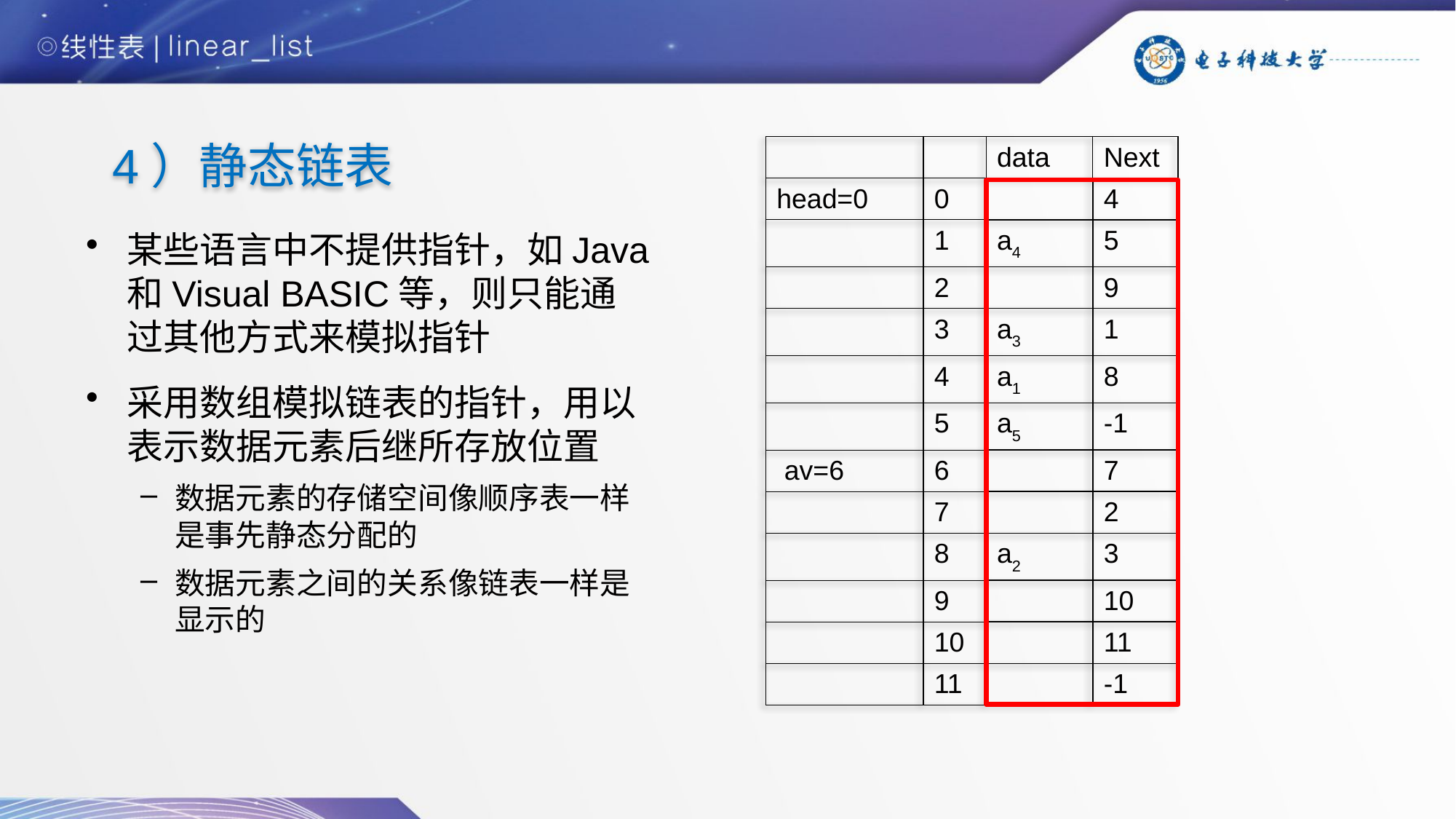

4）静态链表
|  |  | data | Next |
| --- | --- | --- | --- |
| head=0 | 0 |  | 4 |
|  | 1 | a4 | 5 |
|  | 2 |  | 9 |
|  | 3 | a3 | 1 |
|  | 4 | a1 | 8 |
|  | 5 | a5 | -1 |
| av=6 | 6 |  | 7 |
|  | 7 |  | 2 |
|  | 8 | a2 | 3 |
|  | 9 |  | 10 |
|  | 10 |  | 11 |
|  | 11 |  | -1 |

某些语言中不提供指针，如Java和Visual BASIC等，则只能通过其他方式来模拟指针
采用数组模拟链表的指针，用以表示数据元素后继所存放位置
数据元素的存储空间像顺序表一样是事先静态分配的
数据元素之间的关系像链表一样是显示的